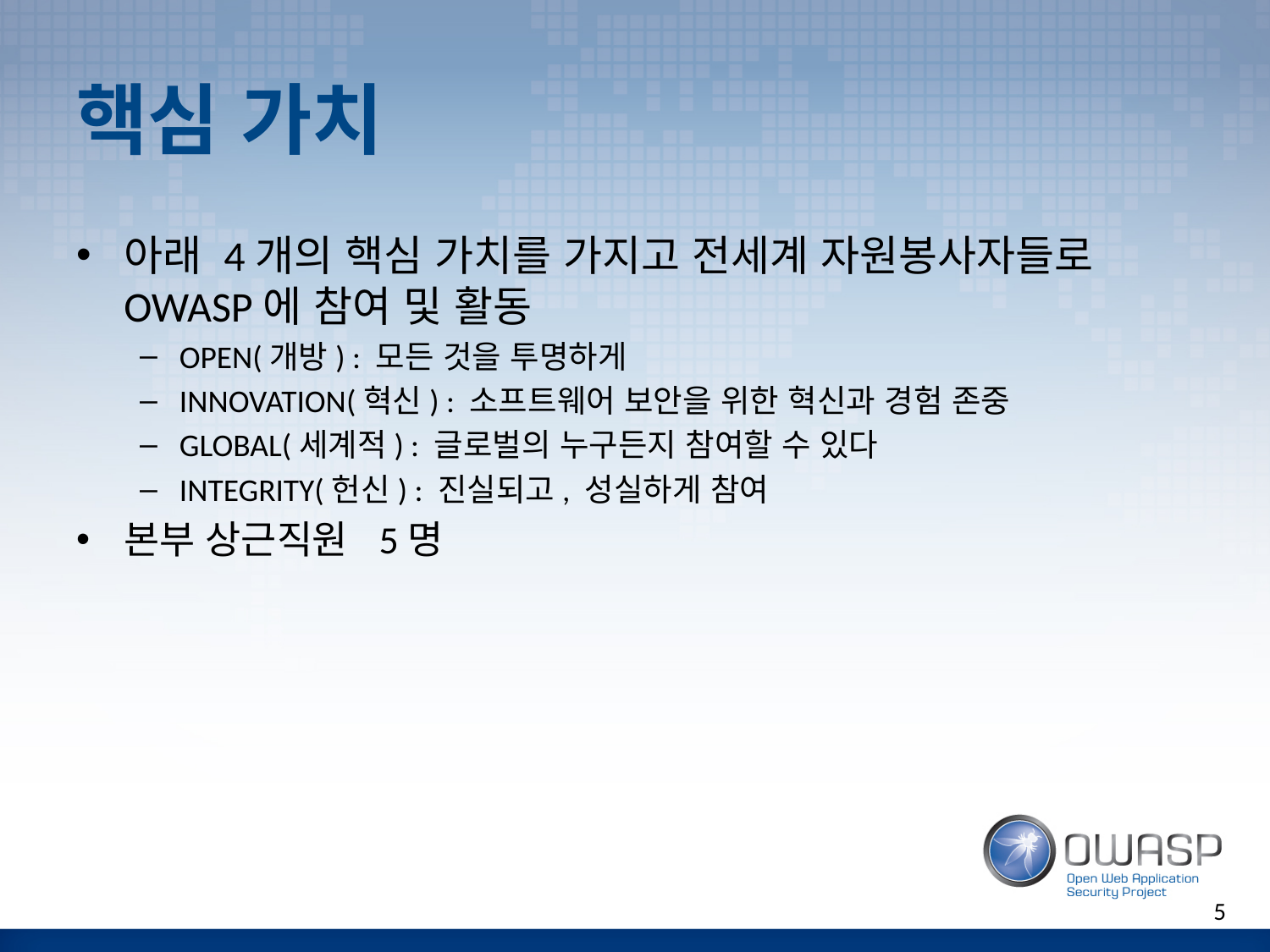

# 핵심 가치
아래 4개의 핵심 가치를 가지고 전세계 자원봉사자들로 OWASP에 참여 및 활동
OPEN(개방) : 모든 것을 투명하게
INNOVATION(혁신) : 소프트웨어 보안을 위한 혁신과 경험 존중
GLOBAL(세계적) : 글로벌의 누구든지 참여할 수 있다
INTEGRITY(헌신) : 진실되고, 성실하게 참여
본부 상근직원  5명

5